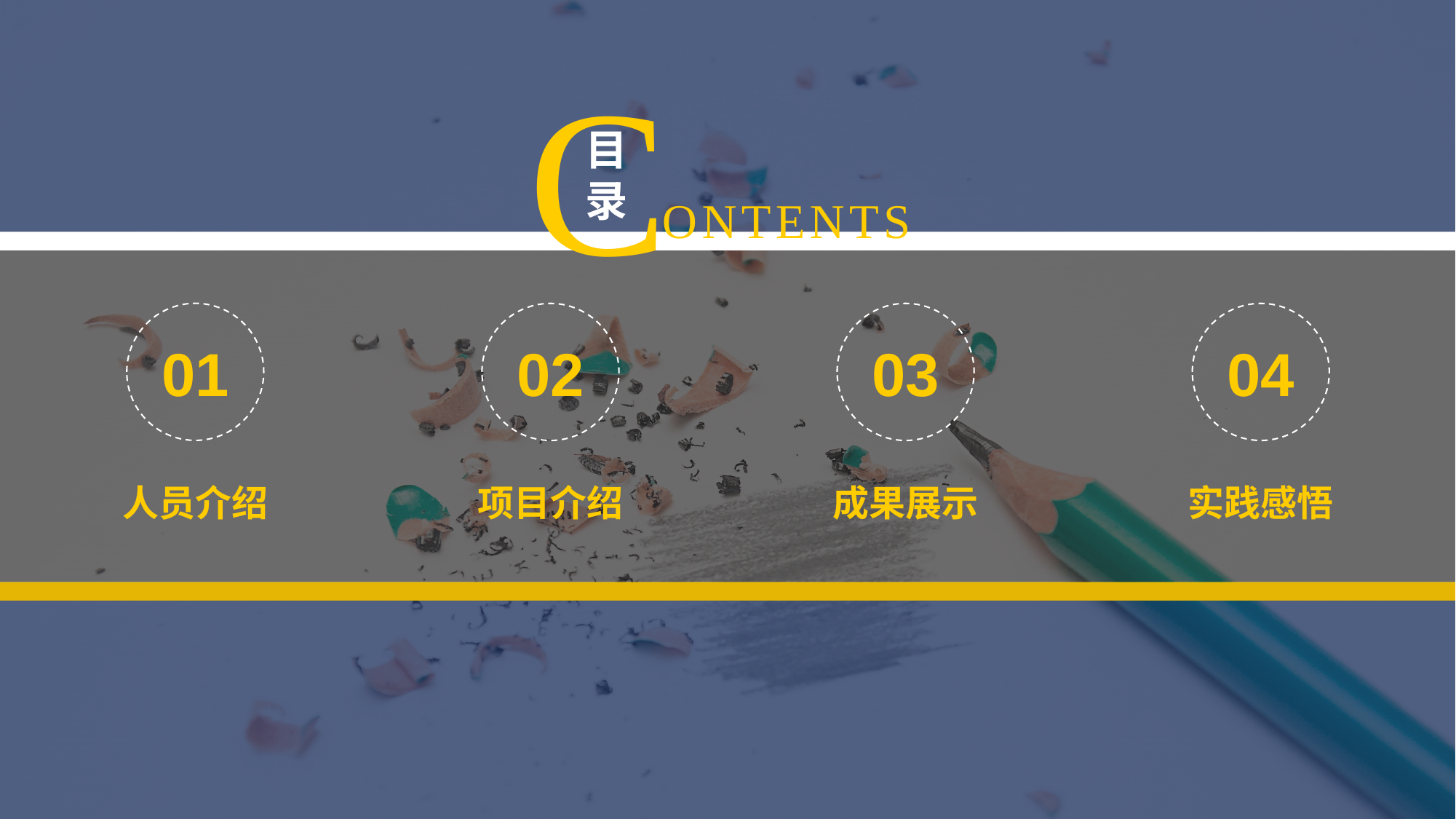

C
目
录
ONTENTS

01
02
03
04
人员介绍
项目介绍
成果展示
实践感悟